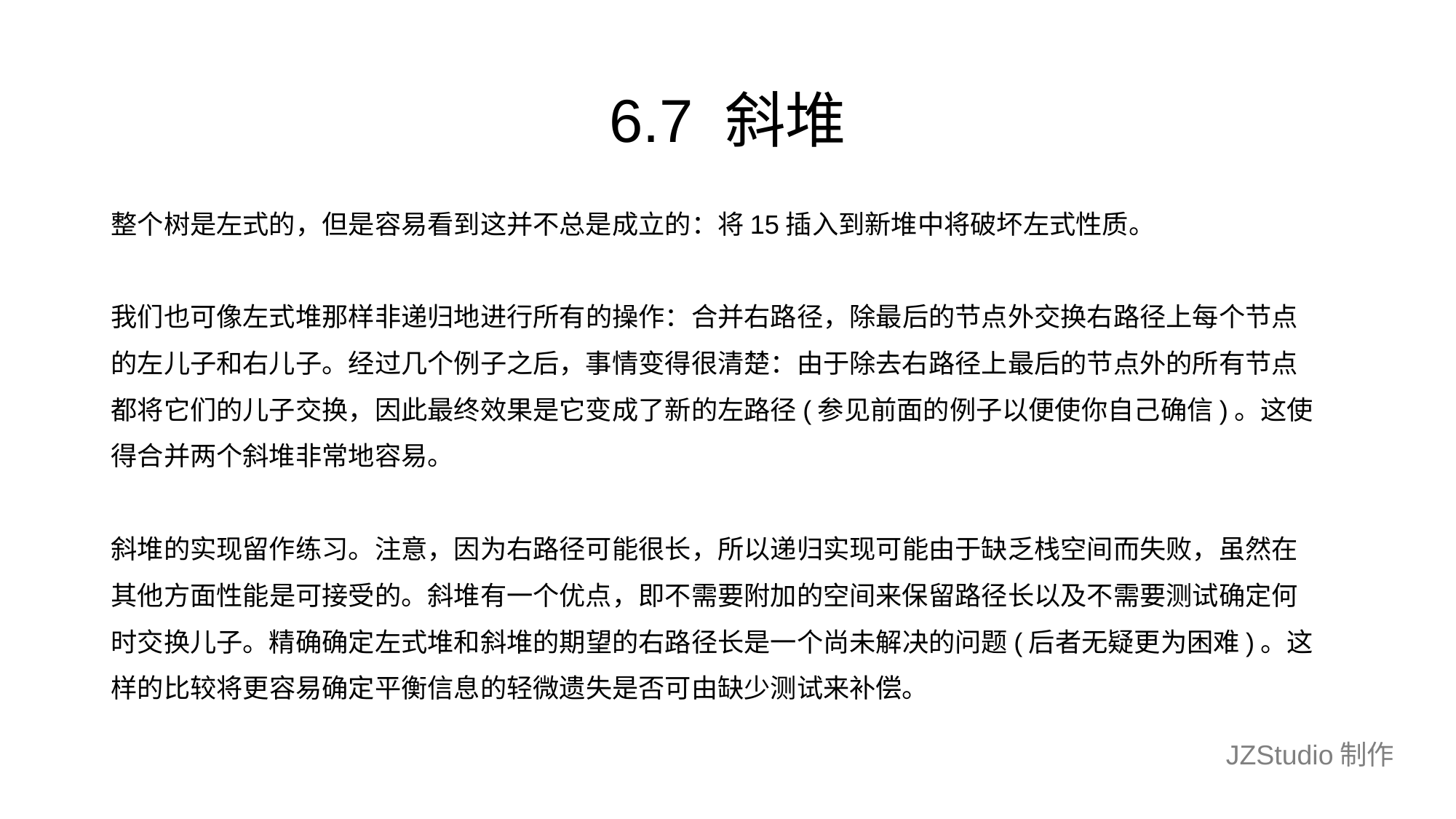

# 6.7 斜堆
整个树是左式的，但是容易看到这并不总是成立的：将15插入到新堆中将破坏左式性质。

我们也可像左式堆那样非递归地进行所有的操作：合并右路径，除最后的节点外交换右路径上每个节点
的左儿子和右儿子。经过几个例子之后，事情变得很清楚：由于除去右路径上最后的节点外的所有节点
都将它们的儿子交换，因此最终效果是它变成了新的左路径(参见前面的例子以便使你自己确信)。这使
得合并两个斜堆非常地容易。

斜堆的实现留作练习。注意，因为右路径可能很长，所以递归实现可能由于缺乏栈空间而失败，虽然在
其他方面性能是可接受的。斜堆有一个优点，即不需要附加的空间来保留路径长以及不需要测试确定何
时交换儿子。精确确定左式堆和斜堆的期望的右路径长是一个尚未解决的问题(后者无疑更为困难)。这
样的比较将更容易确定平衡信息的轻微遗失是否可由缺少测试来补偿。